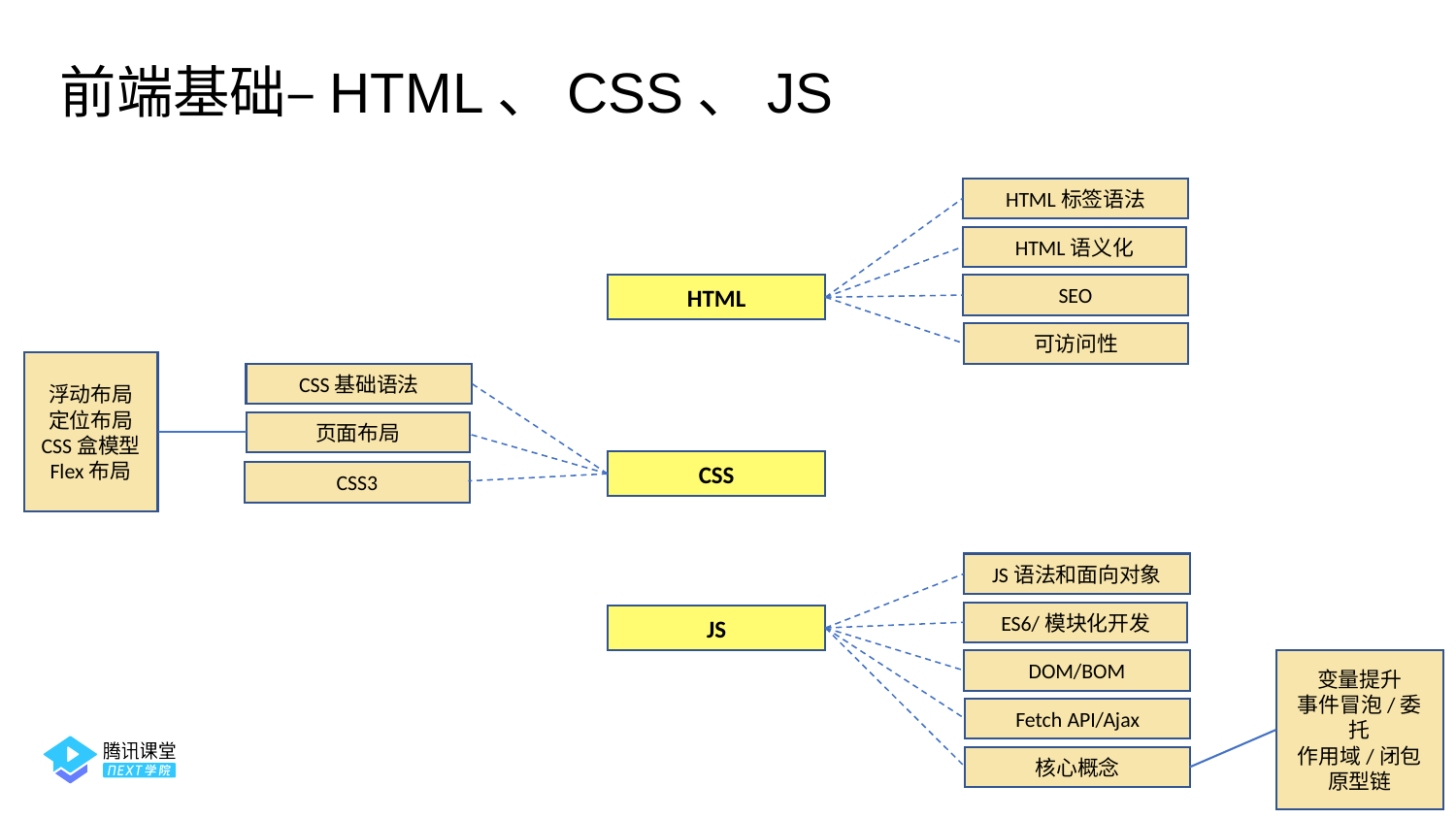

前端基础–HTML、CSS、JS
HTML标签语法
HTML语义化
HTML
SEO
可访问性
浮动布局
定位布局
CSS盒模型
Flex布局
CSS基础语法
页面布局
CSS
CSS3
JS语法和面向对象
ES6/模块化开发
JS
变量提升
事件冒泡/委托
作用域/闭包
原型链
DOM/BOM
Fetch API/Ajax
核心概念